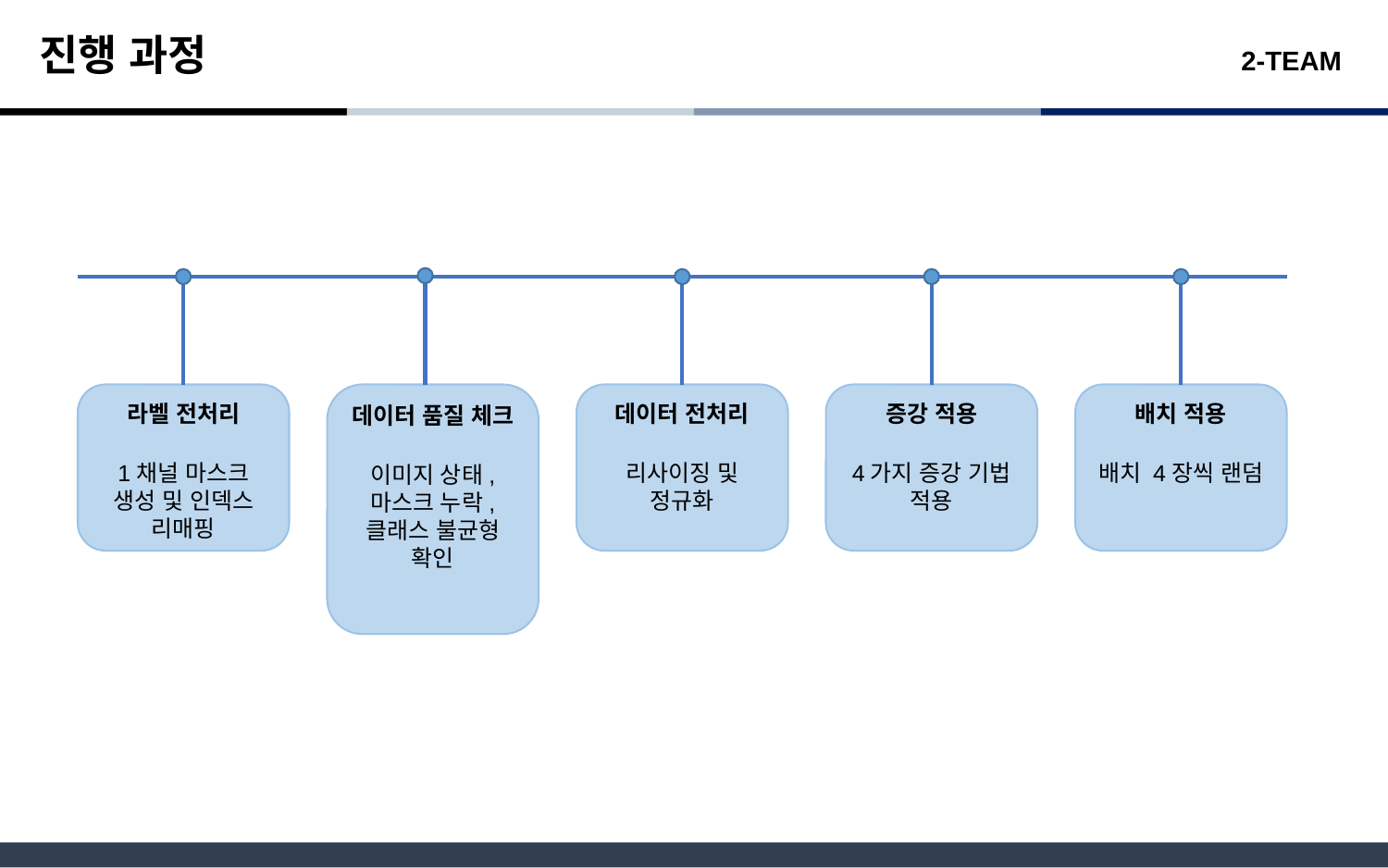

진행 과정

라벨 전처리

1채널 마스크 생성 및 인덱스 리매핑
데이터 품질 체크

이미지 상태, 마스크 누락, 클래스 불균형 확인
데이터 전처리

리사이징 및 정규화
증강 적용

4가지 증강 기법 적용
배치 적용

배치 4장씩 랜덤